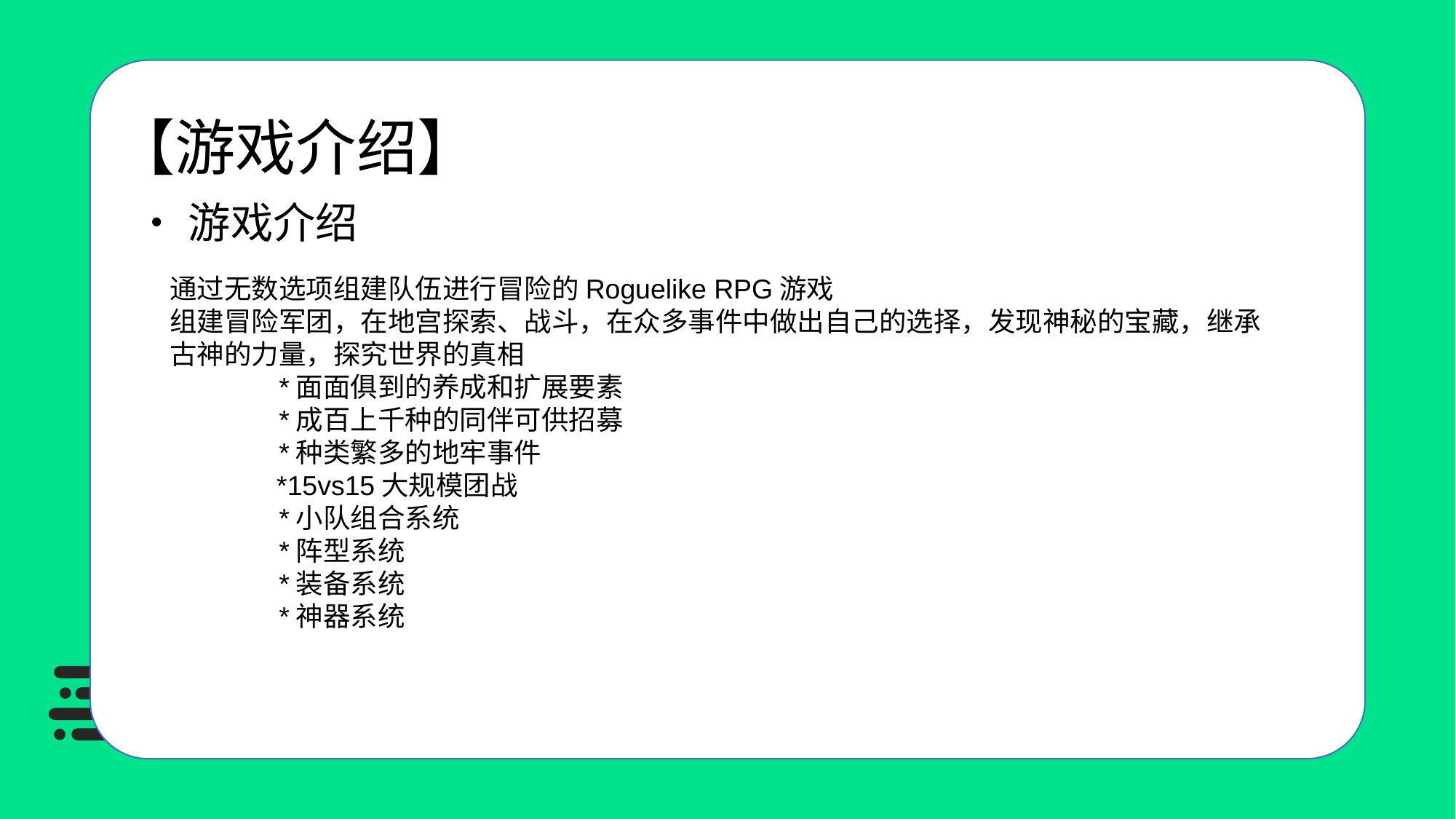

【游戏介绍】
•游戏介绍
通过无数选项组建队伍进行冒险的Roguelike RPG游戏
组建冒险军团，在地宫探索、战斗，在众多事件中做出自己的选择，发现神秘的宝藏，继承古神的力量，探究世界的真相
	*面面俱到的养成和扩展要素
	*成百上千种的同伴可供招募
	*种类繁多的地牢事件
              *15vs15大规模团战
	*小队组合系统
	*阵型系统
	*装备系统
	*神器系统